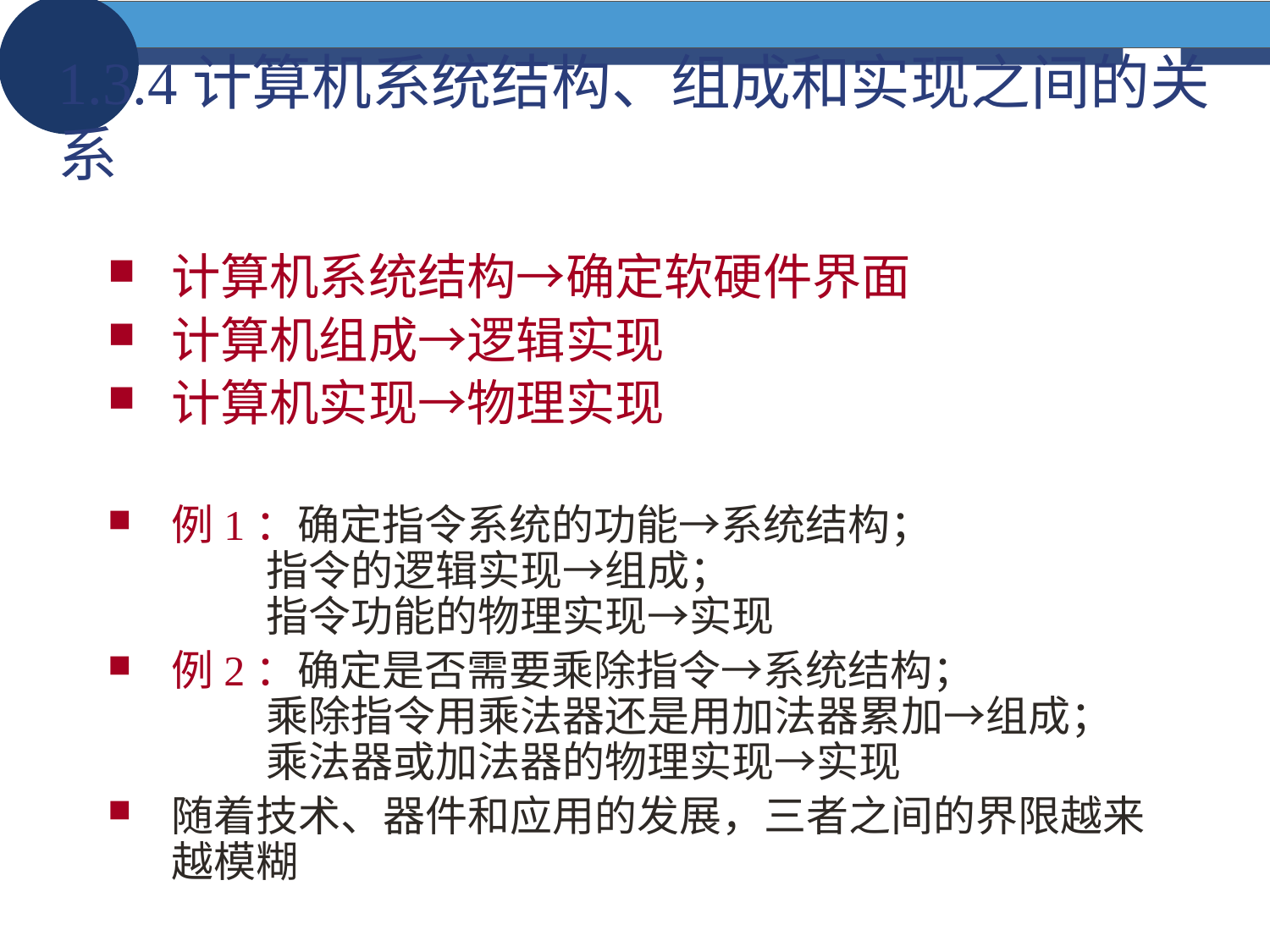

# 1.3.4计算机系统结构、组成和实现之间的关系
计算机系统结构→确定软硬件界面
计算机组成→逻辑实现
计算机实现→物理实现

例1：确定指令系统的功能→系统结构；
          指令的逻辑实现→组成；
          指令功能的物理实现→实现
例2：确定是否需要乘除指令→系统结构；
          乘除指令用乘法器还是用加法器累加→组成；
          乘法器或加法器的物理实现→实现
随着技术、器件和应用的发展，三者之间的界限越来越模糊